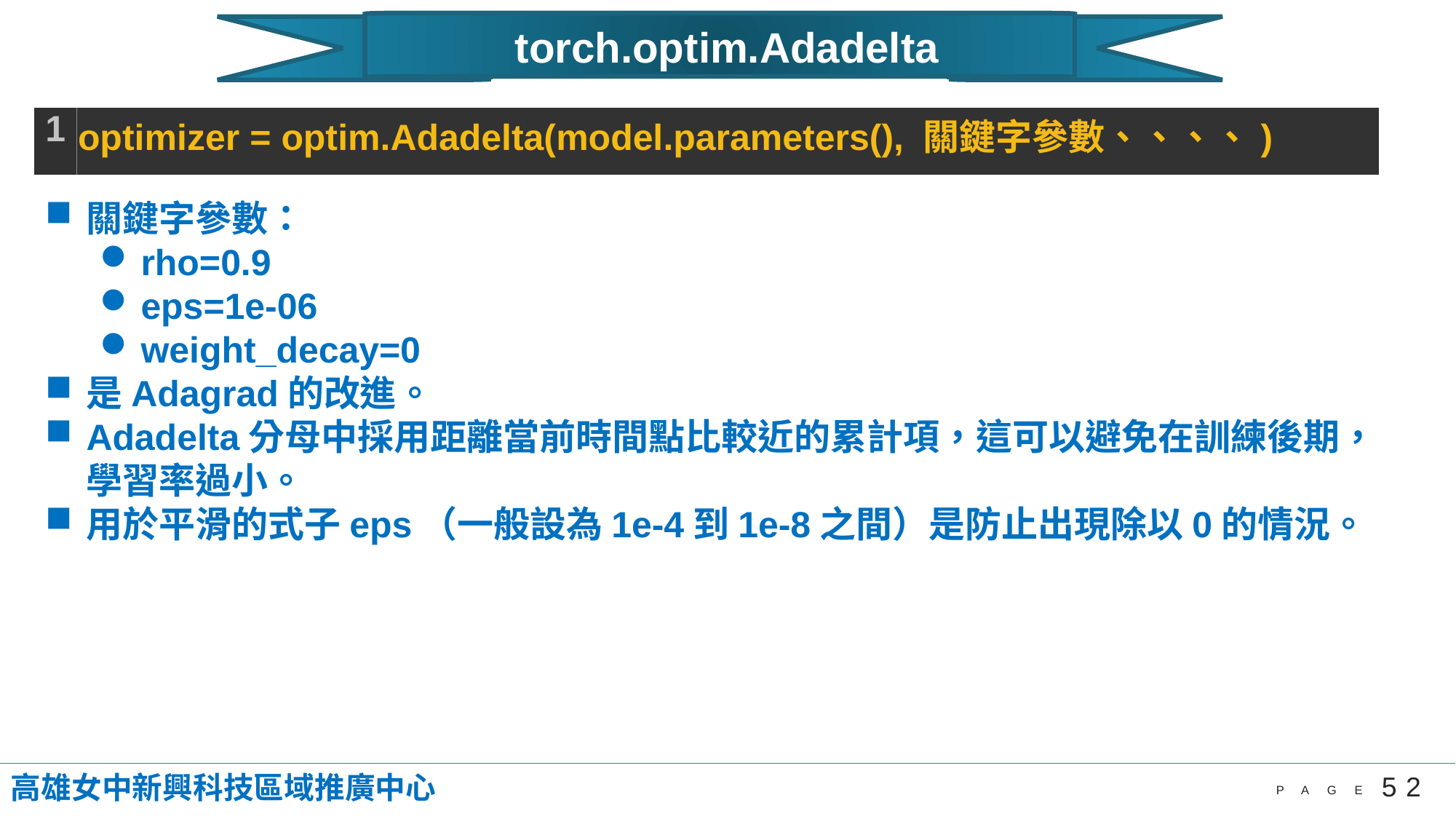

torch.optim.Adadelta
| 1 | optimizer = optim.Adadelta(model.parameters(), 關鍵字參數、、、、) |
| --- | --- |
關鍵字參數：
rho=0.9
eps=1e-06
weight_decay=0
是Adagrad的改進。
Adadelta分母中採用距離當前時間點比較近的累計項，這可以避免在訓練後期，學習率過小。
用於平滑的式子eps（一般設為1e-4到1e-8之間）是防止出現除以0的情況。
高雄女中新興科技區域推廣中心